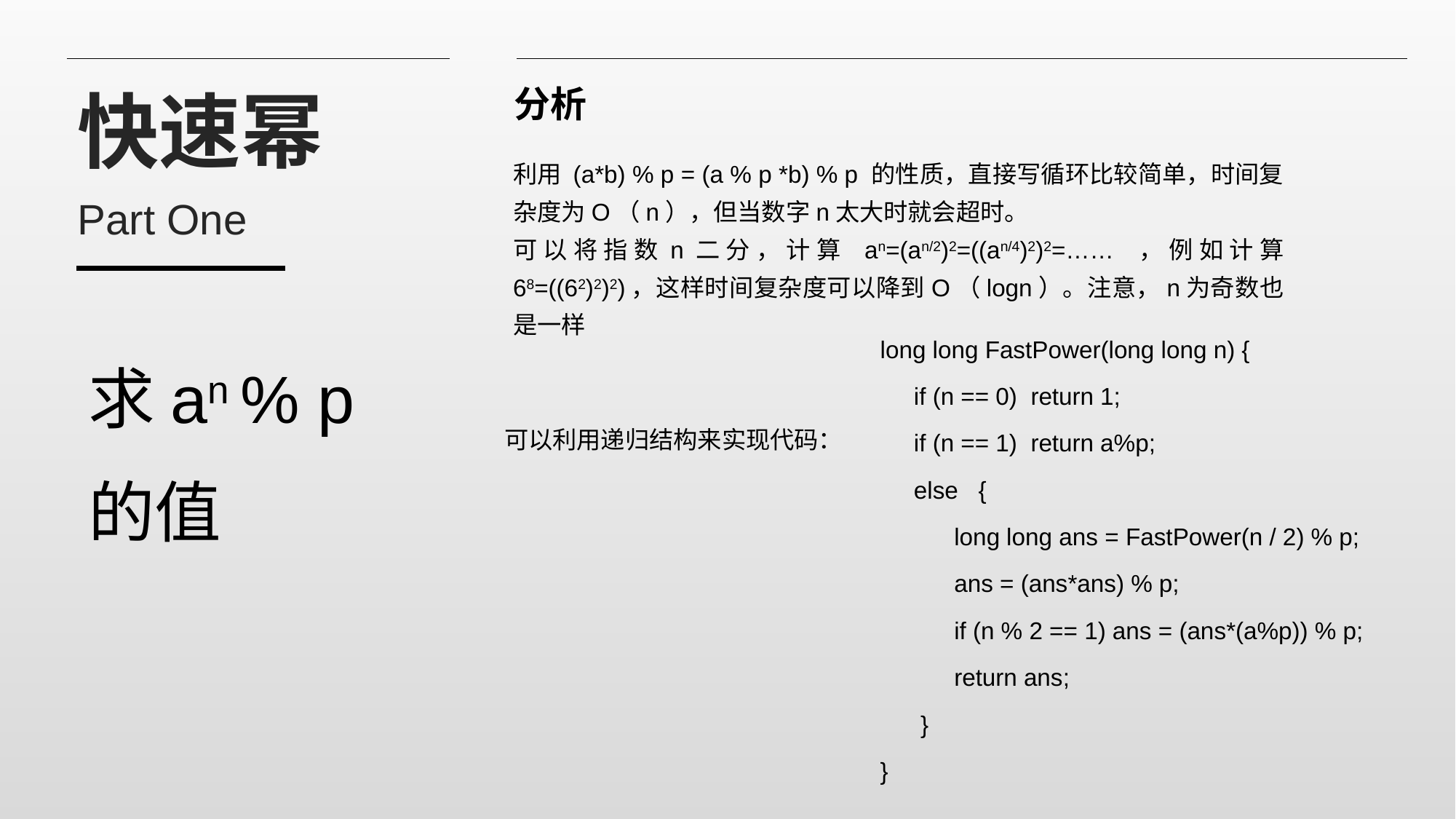

分析
利用 (a*b) % p = (a % p *b) % p 的性质，直接写循环比较简单，时间复杂度为O（n），但当数字n太大时就会超时。
可以将指数n二分，计算 an=(an/2)2=((an/4)2)2=…… ，例如计算 68=((62)2)2)，这样时间复杂度可以降到O（logn）。注意，n为奇数也是一样
快速幂
Part One
long long FastPower(long long n) {
     if (n == 0)  return 1;
     if (n == 1)  return a%p;
     else   {
           long long ans = FastPower(n / 2) % p;
           ans = (ans*ans) % p;
           if (n % 2 == 1) ans = (ans*(a%p)) % p;
           return ans;
      }
}
可以利用递归结构来实现代码：
求an % p
的值